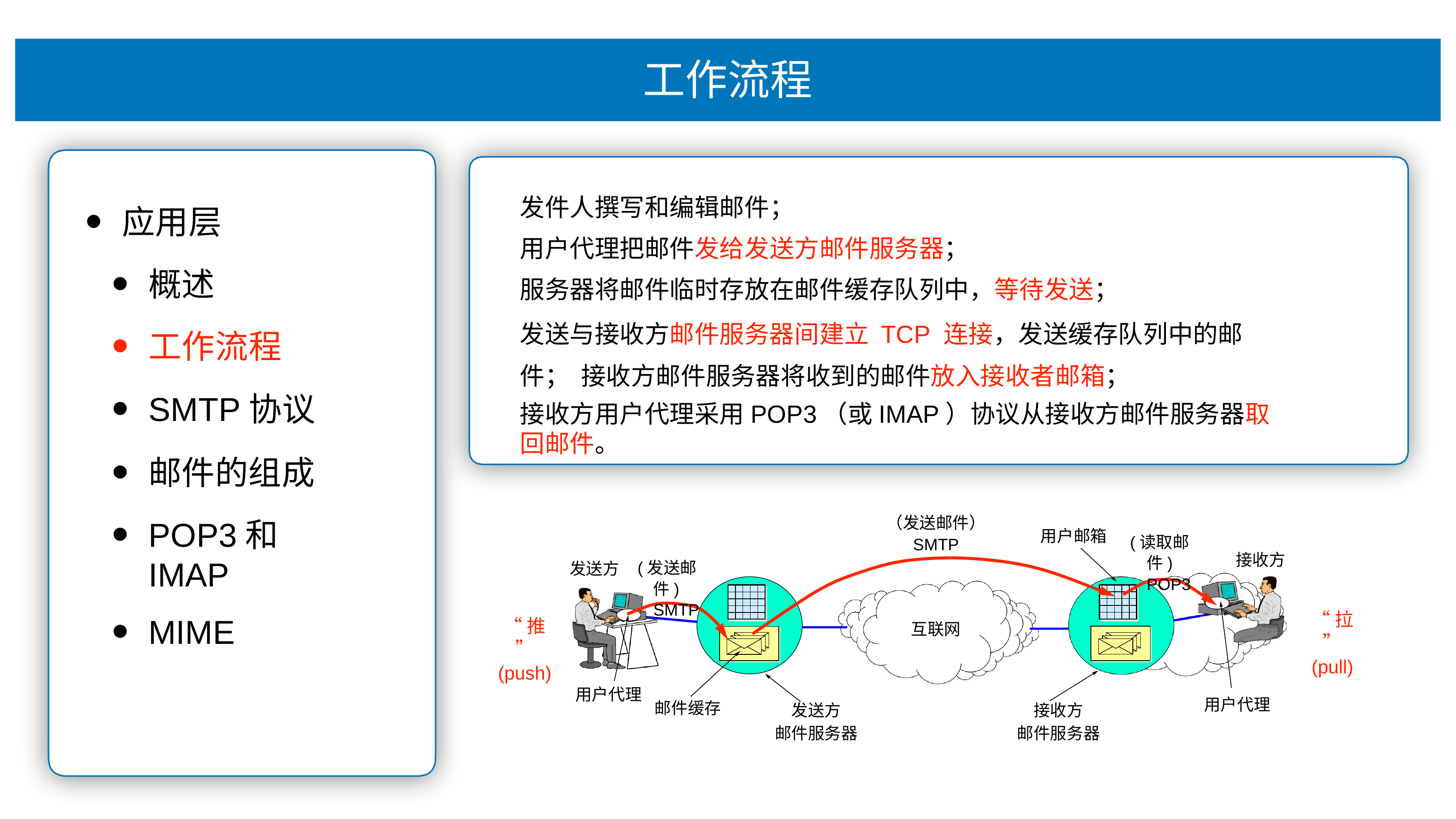

# ⼯作流程

发件⼈撰写和编辑邮件；
⽤户代理把邮件发给发送⽅邮件服务器；
服务器将邮件临时存放在邮件缓存队列中，等待发送；
发送与接收⽅邮件服务器间建⽴ TCP 连接，发送缓存队列中的邮件；  接收⽅邮件服务器将收到的邮件放⼊接收者邮箱；
接收⽅⽤户代理采⽤POP3（或IMAP）协议从接收⽅邮件服务器取回邮件。
应⽤层
概述
⼯作流程
SMTP协议
邮件的组成
POP3和IMAP
MIME
（发送邮件）
SMTP
⽤户邮箱
(读取邮件)  POP3

接收⽅
(发送邮件)  SMTP
发送⽅

“拉”
(pull)

“推”
(push)

互联⽹

⽤户代理
⽤户代理
发送⽅ 邮件服务器
接收⽅ 邮件服务器
邮件缓存